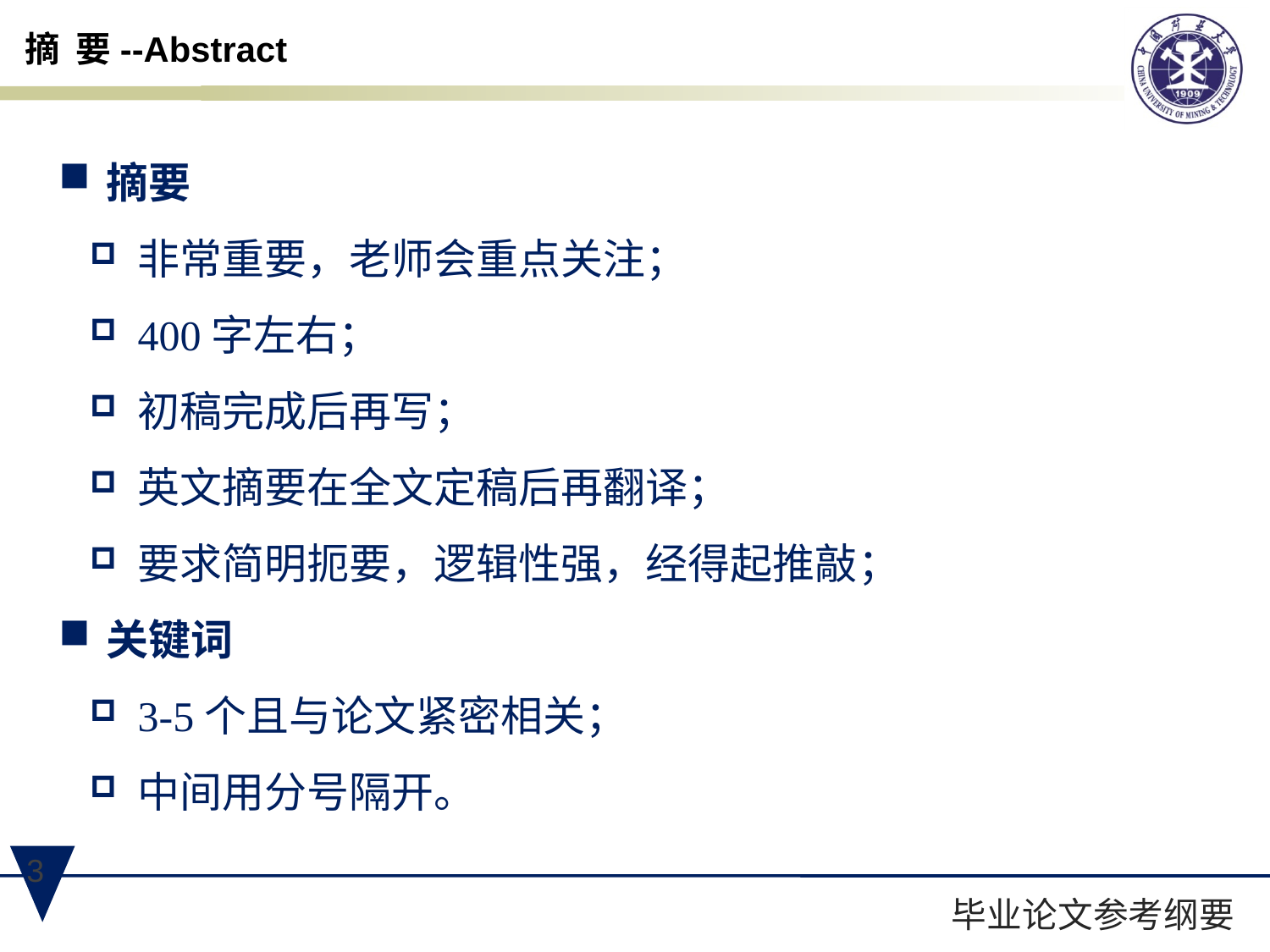

摘  要--Abstract
摘要
非常重要，老师会重点关注；
400字左右；
初稿完成后再写；
英文摘要在全文定稿后再翻译；
要求简明扼要，逻辑性强，经得起推敲；
关键词
3-5个且与论文紧密相关；
中间用分号隔开。